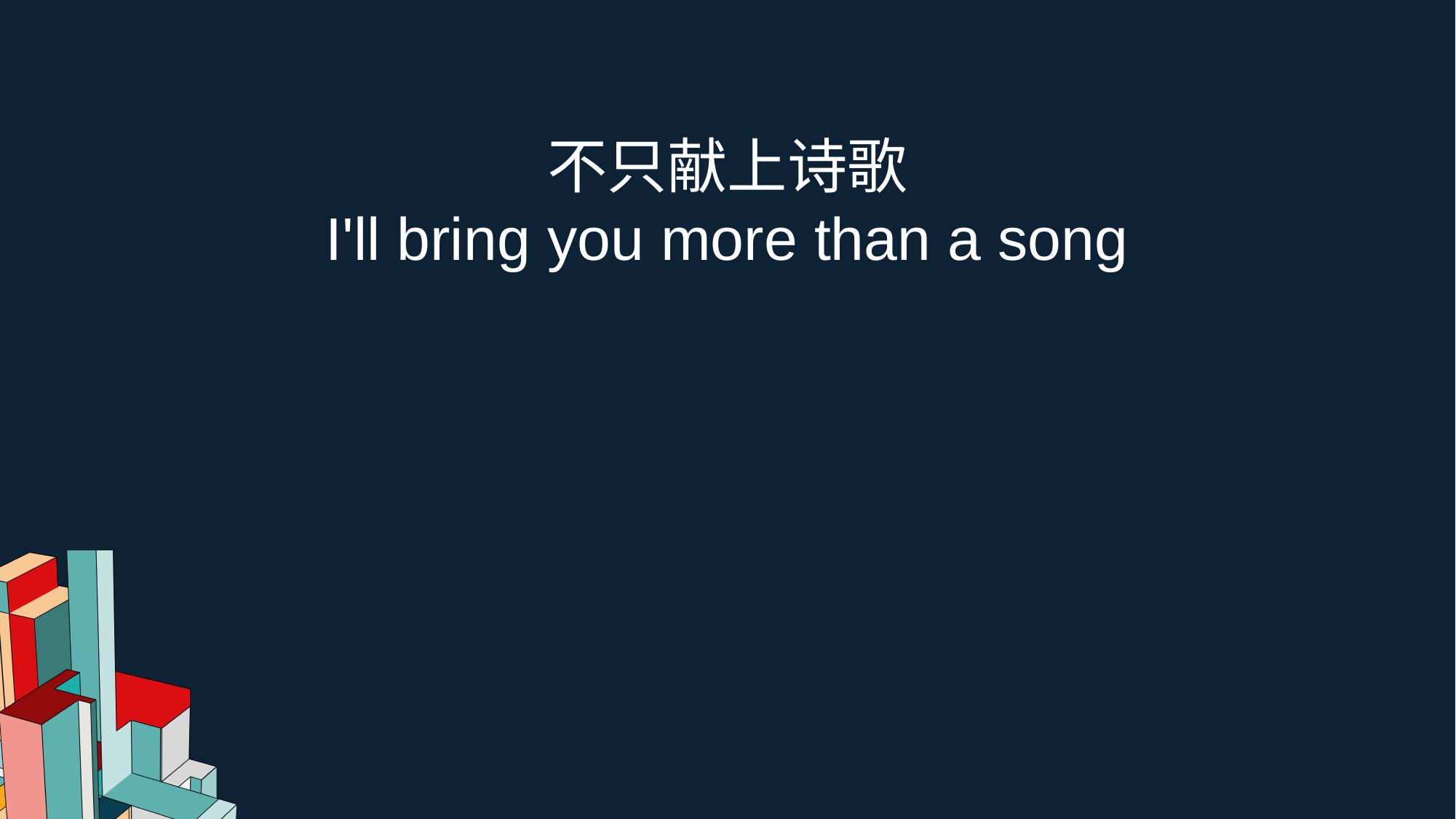

不只献上诗歌
I'll bring you more than a song